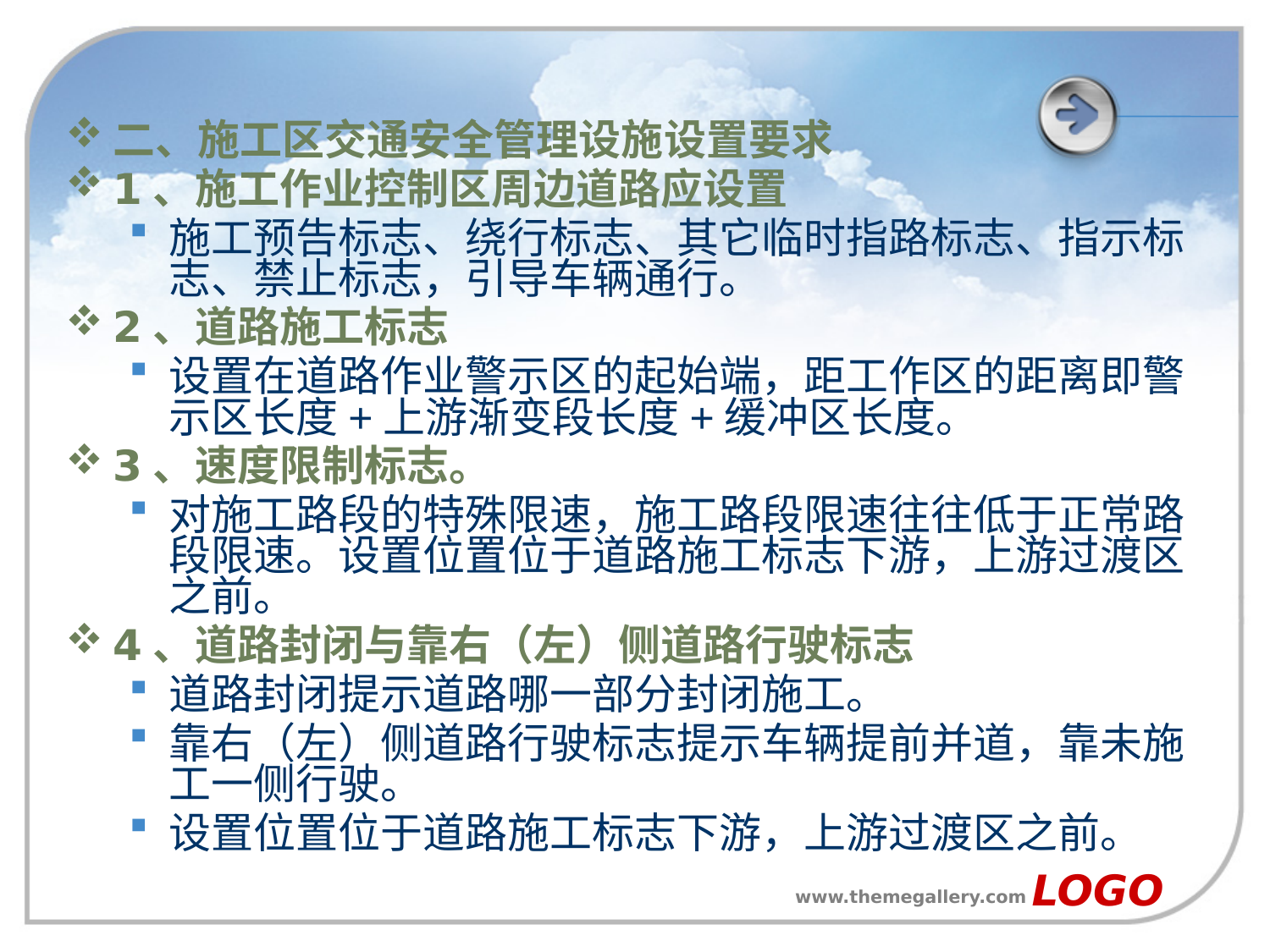

#
二、施工区交通安全管理设施设置要求
1、施工作业控制区周边道路应设置
施工预告标志、绕行标志、其它临时指路标志、指示标志、禁止标志，引导车辆通行。
2、道路施工标志
设置在道路作业警示区的起始端，距工作区的距离即警示区长度+上游渐变段长度+缓冲区长度。
3、速度限制标志。
对施工路段的特殊限速，施工路段限速往往低于正常路段限速。设置位置位于道路施工标志下游，上游过渡区之前。
4、道路封闭与靠右（左）侧道路行驶标志
道路封闭提示道路哪一部分封闭施工。
靠右（左）侧道路行驶标志提示车辆提前并道，靠未施工一侧行驶。
设置位置位于道路施工标志下游，上游过渡区之前。
LOGO
www.themegallery.com